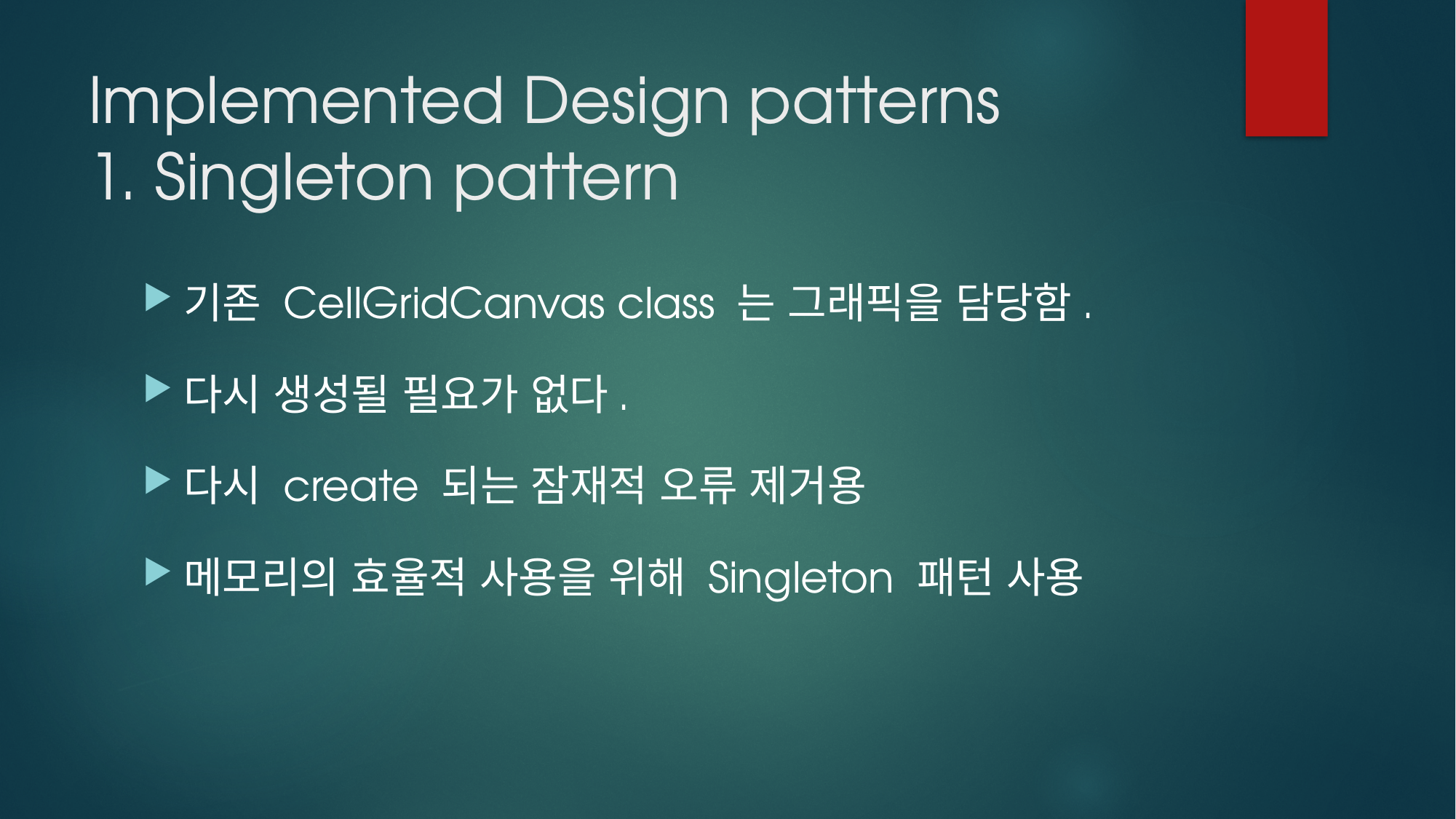

# Implemented Design patterns 1. Singleton pattern
기존 CellGridCanvas class 는 그래픽을 담당함.
다시 생성될 필요가 없다.
다시 create 되는 잠재적 오류 제거용
메모리의 효율적 사용을 위해 Singleton 패턴 사용